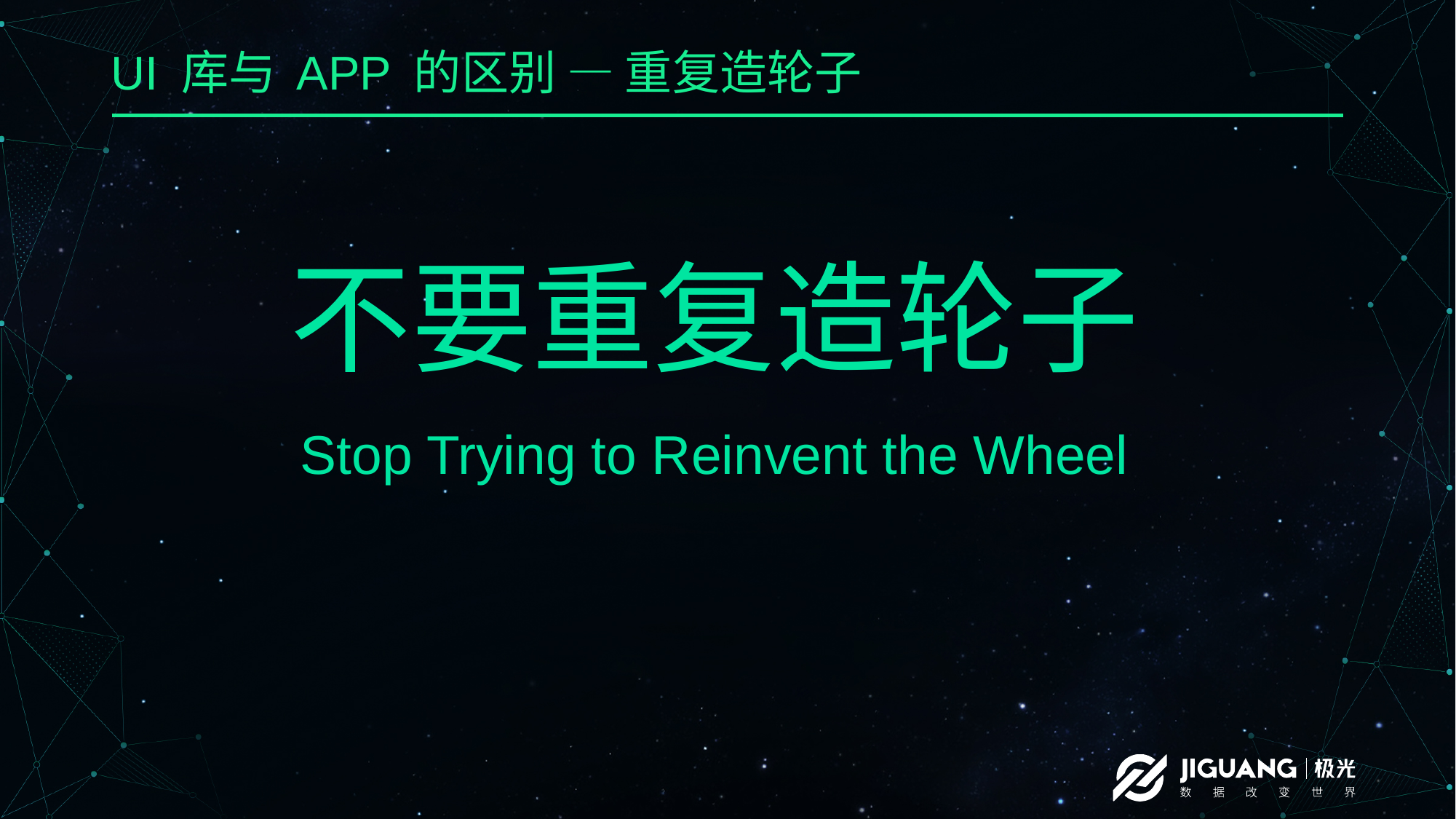

# UI 库与 APP 的区别 — 重复造轮子
不要重复造轮子
Stop Trying to Reinvent the Wheel